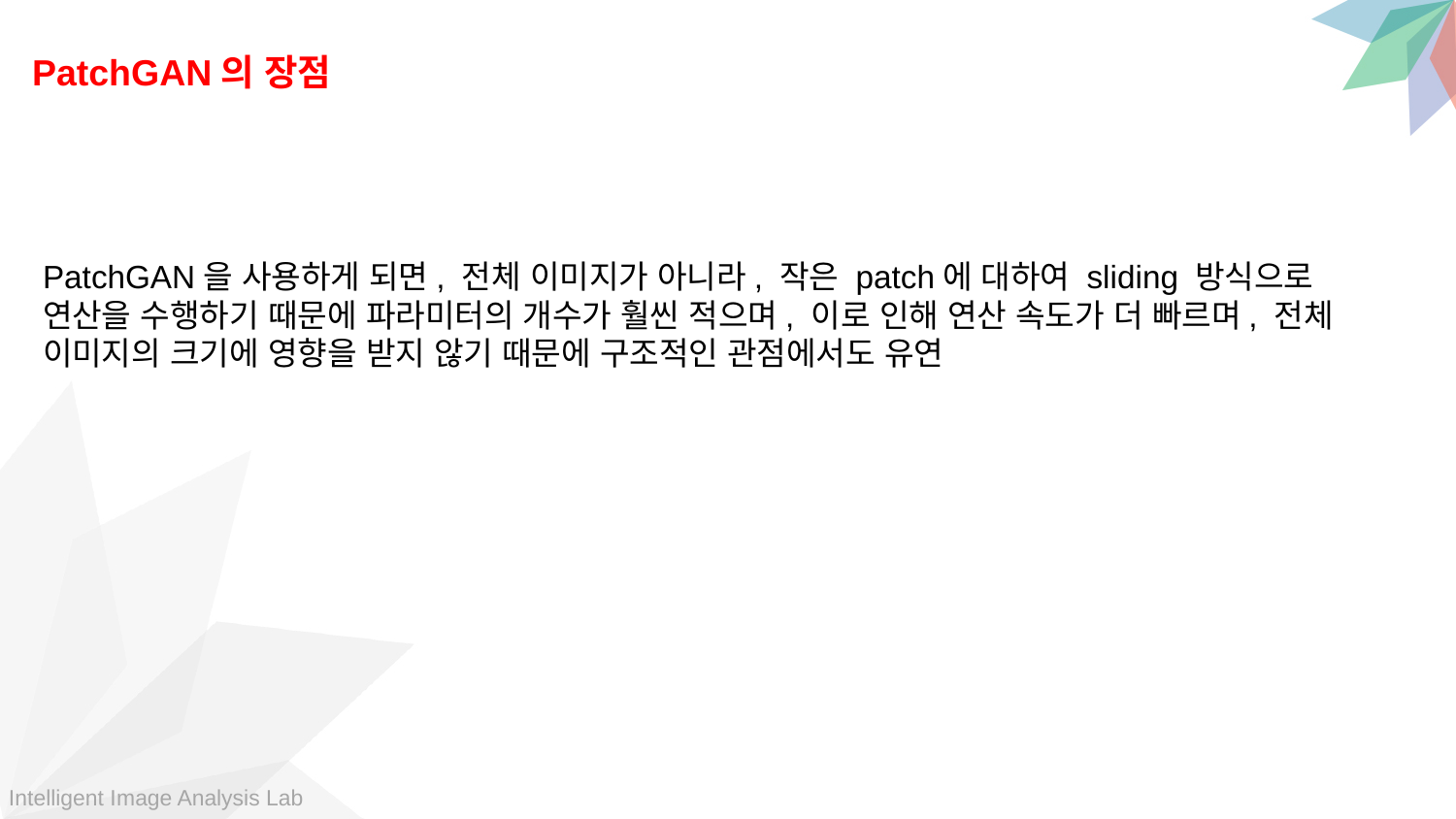

PatchGAN의 장점
PatchGAN을 사용하게 되면, 전체 이미지가 아니라, 작은 patch에 대하여 sliding 방식으로 연산을 수행하기 때문에 파라미터의 개수가 훨씬 적으며, 이로 인해 연산 속도가 더 빠르며, 전체 이미지의 크기에 영향을 받지 않기 때문에 구조적인 관점에서도 유연